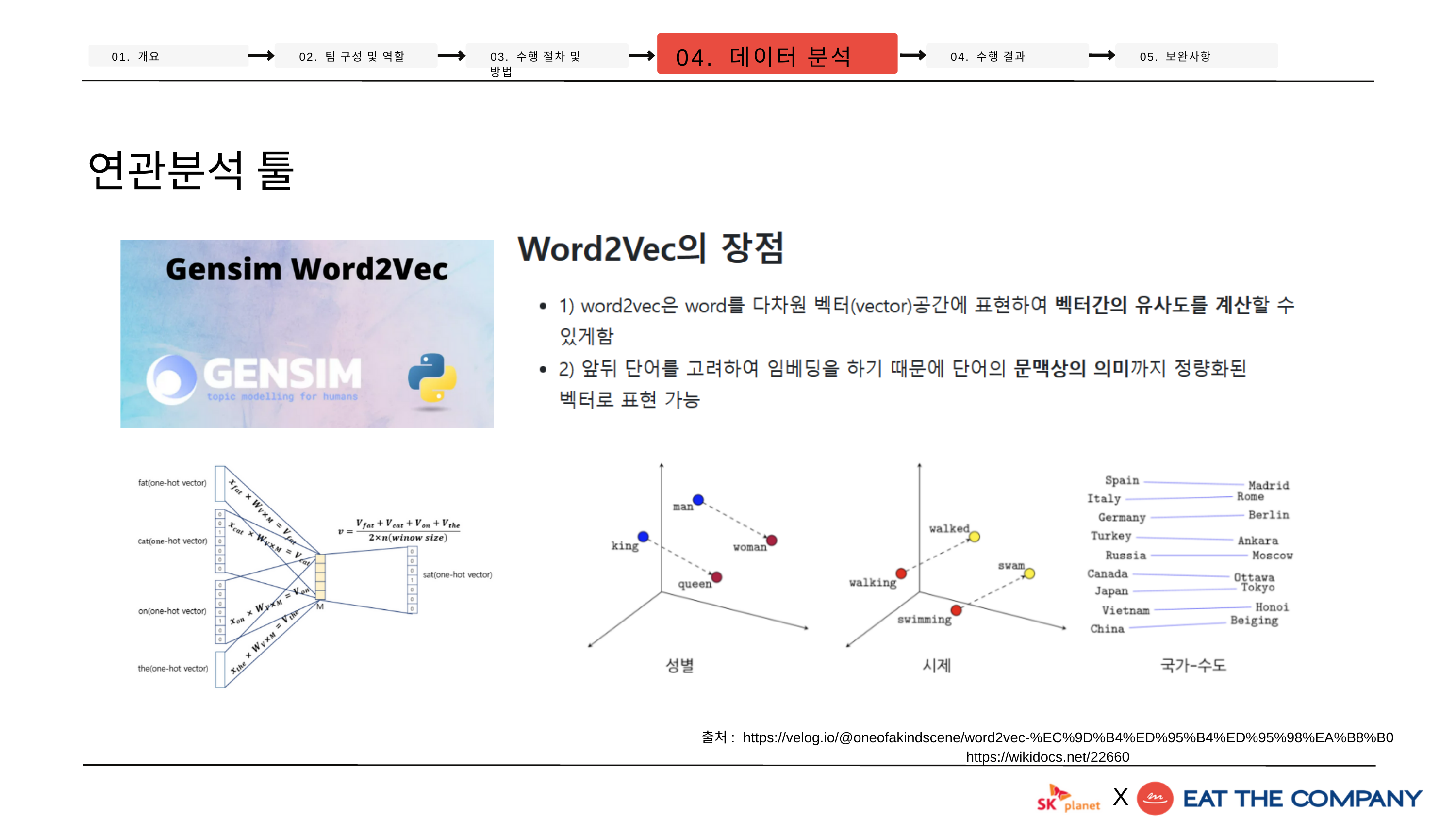

04. 데이터 분석

01. 개요

02. 팀 구성 및 역할

03. 수행 절차 및 방법

04. 수행 결과

05. 보완사항

연관분석 툴

출처:  https://velog.io/@oneofakindscene/word2vec-%EC%9D%B4%ED%95%B4%ED%95%98%EA%B8%B0
https://wikidocs.net/22660

X